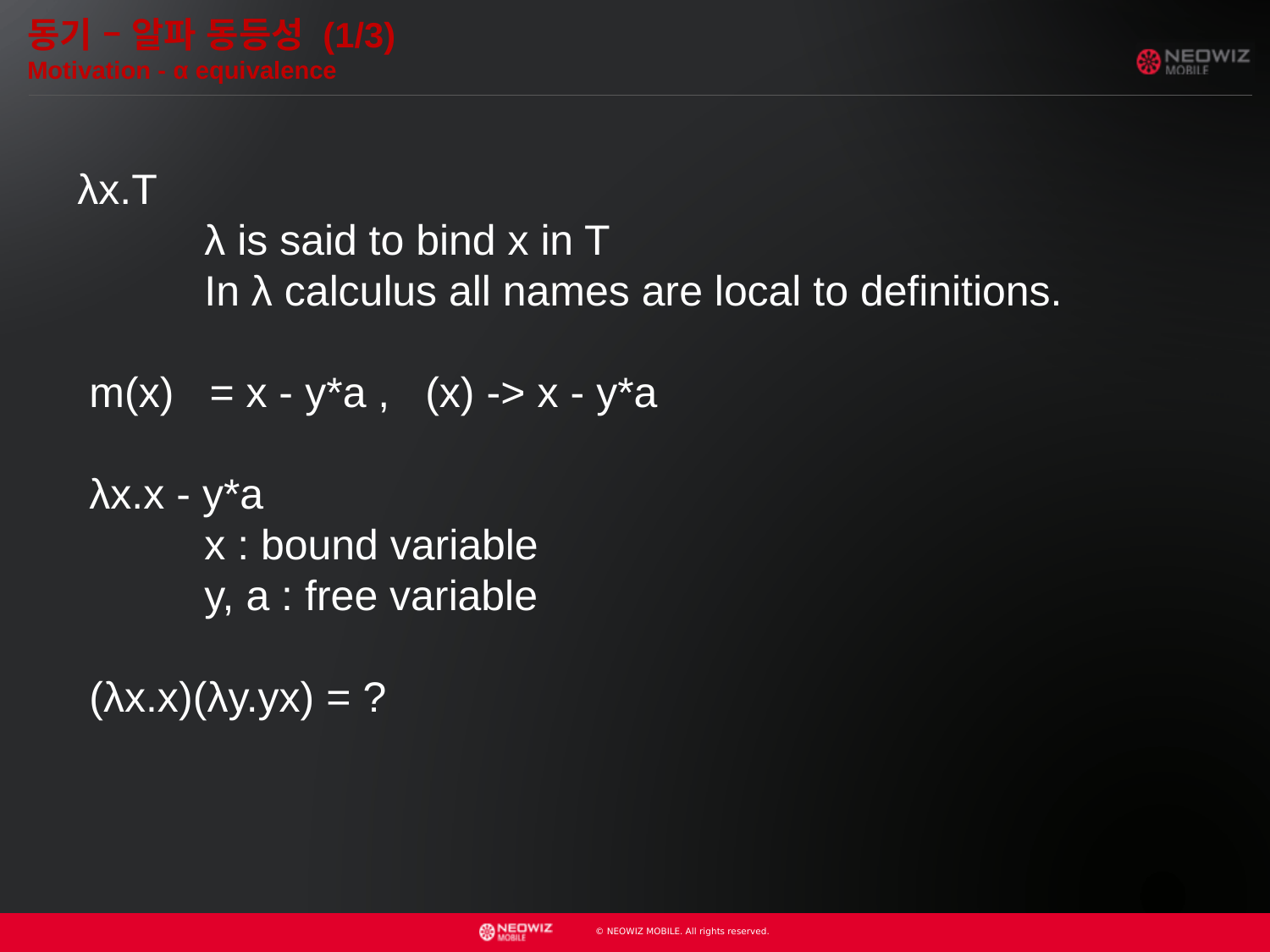

동기 – 알파 동등성 (1/3)
Motivation - α equivalence
λx.T
 	λ is said to bind x in T
 	In λ calculus all names are local to definitions.

 m(x)   = x - y*a ,   (x) -> x - y*a

 λx.x - y*a
 	x : bound variable
	y, a : free variable

 (λx.x)(λy.yx) = ?